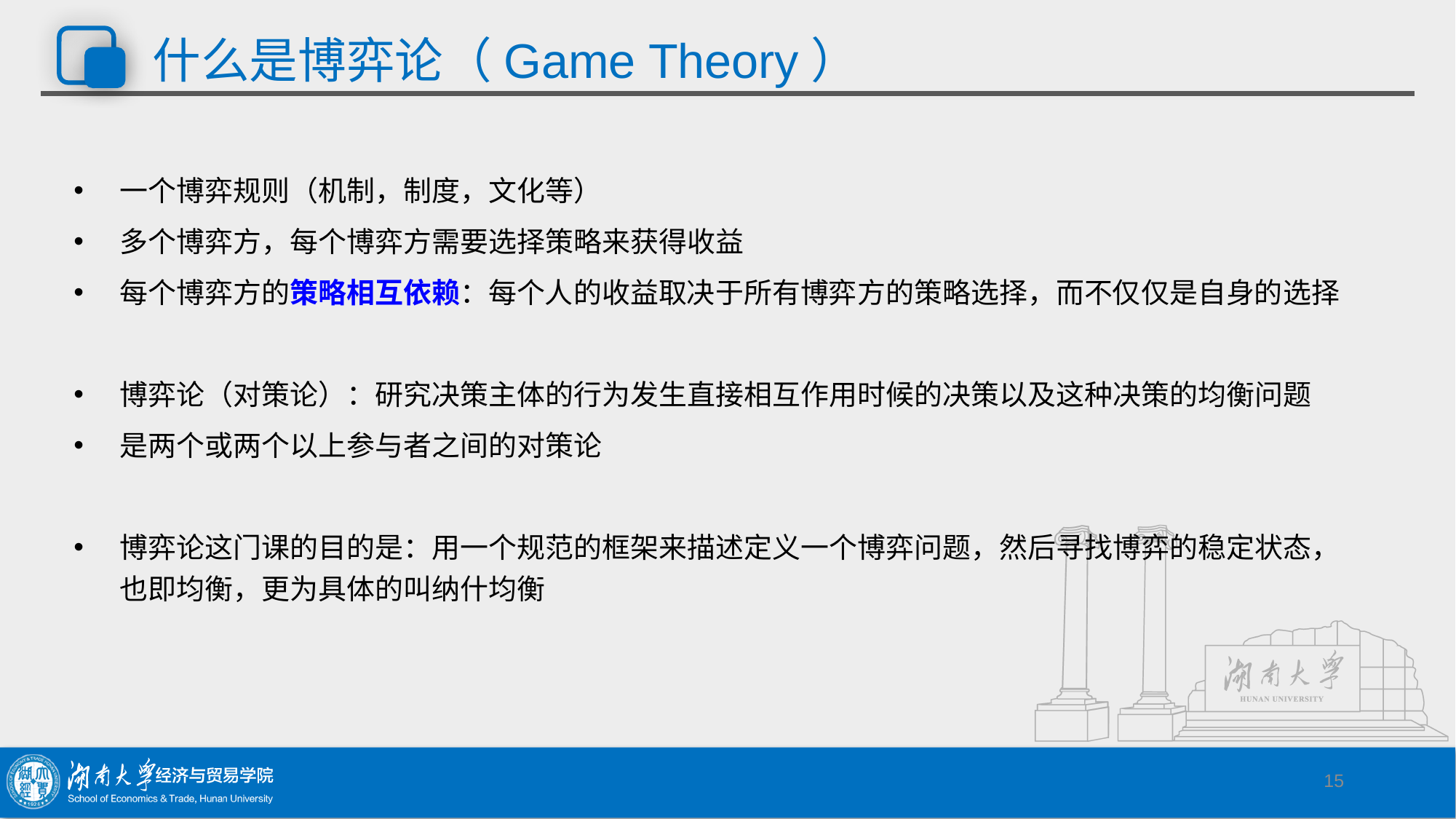

# 什么是博弈论（Game Theory）
一个博弈规则（机制，制度，文化等）
多个博弈方，每个博弈方需要选择策略来获得收益
每个博弈方的策略相互依赖：每个人的收益取决于所有博弈方的策略选择，而不仅仅是自身的选择

博弈论（对策论）：研究决策主体的行为发生直接相互作用时候的决策以及这种决策的均衡问题
是两个或两个以上参与者之间的对策论

博弈论这门课的目的是：用一个规范的框架来描述定义一个博弈问题，然后寻找博弈的稳定状态，也即均衡，更为具体的叫纳什均衡